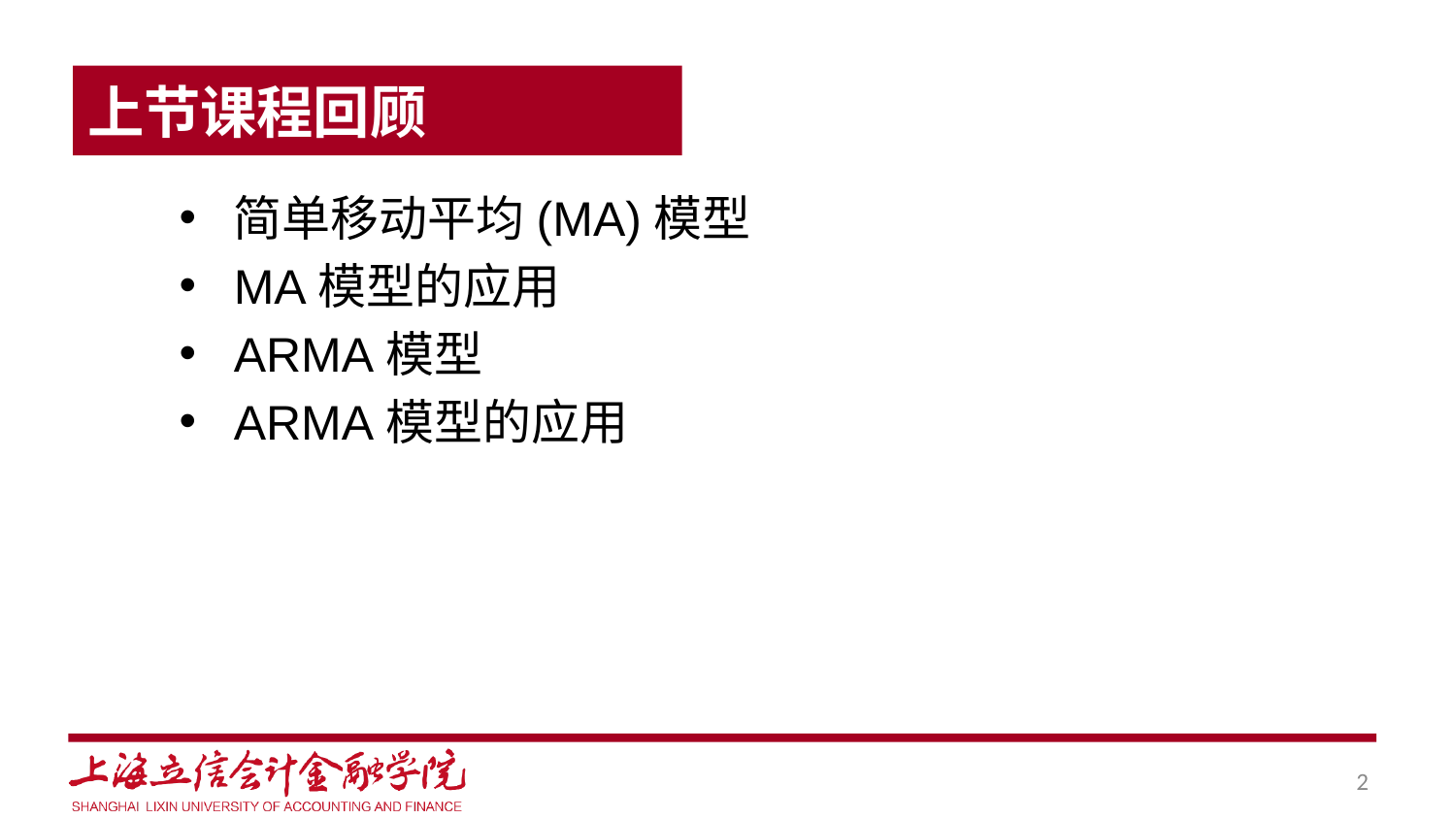

# 上节课程回顾
简单移动平均(MA)模型
MA模型的应用
ARMA模型
ARMA模型的应用
2